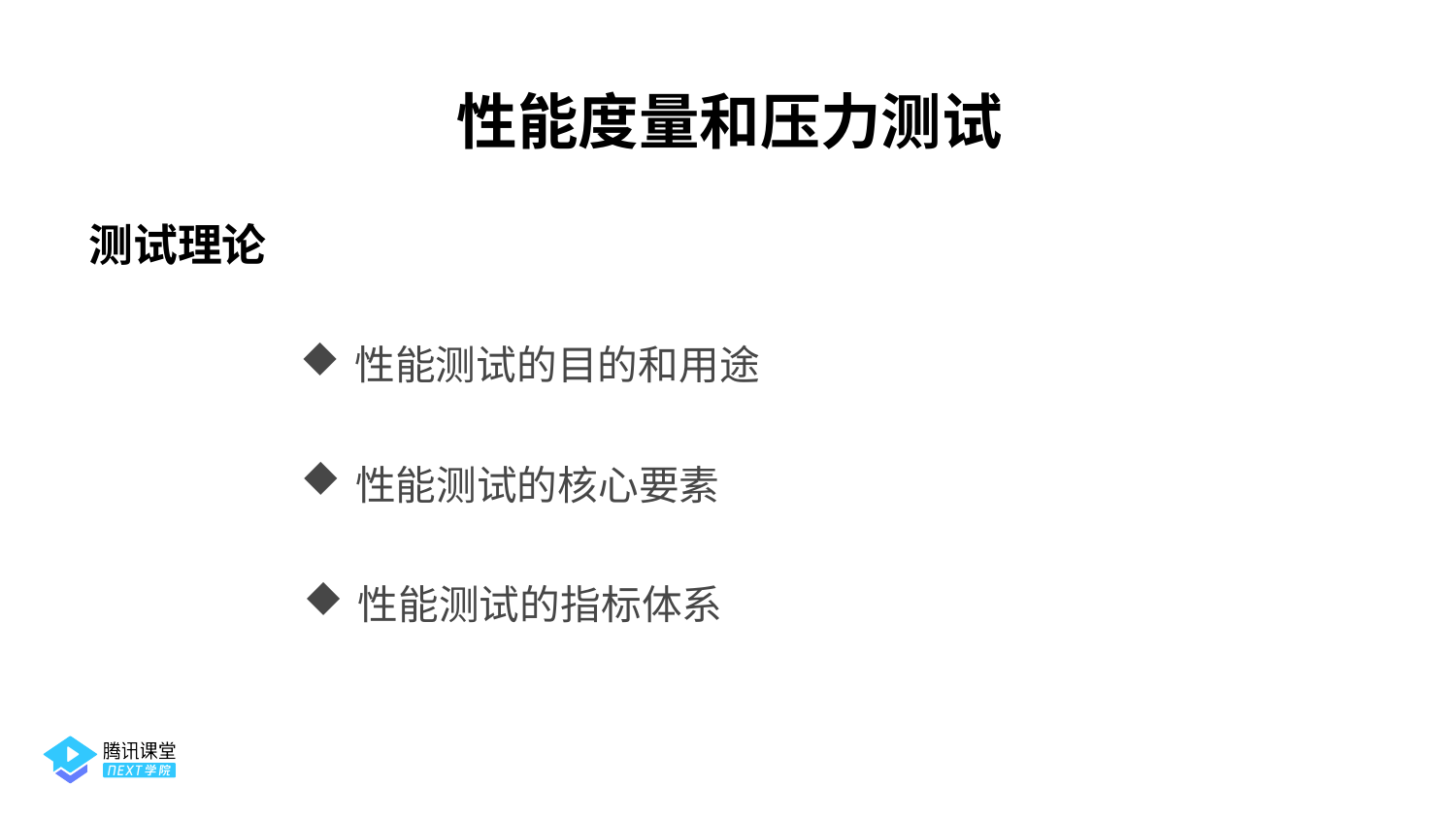

性能度量和压力测试
测试理论
性能测试的目的和用途
性能测试的核心要素
性能测试的指标体系